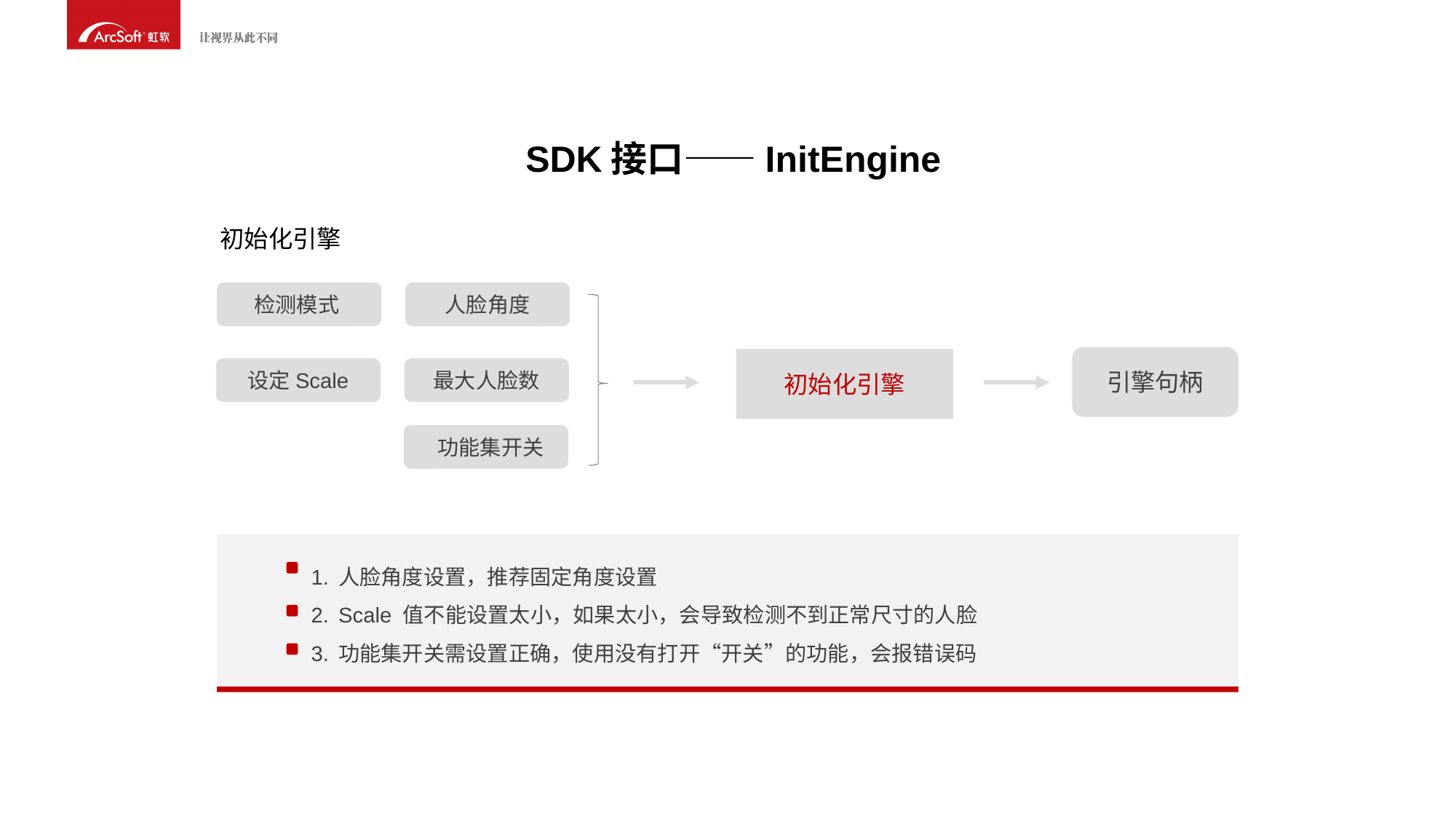

SDK接口——InitEngine
初始化引擎
人脸角度
检测模式

引擎句柄
初始化引擎
最大人脸数
设定Scale
 功能集开关

人脸角度设置，推荐固定角度设置
Scale 值不能设置太小，如果太小，会导致检测不到正常尺寸的人脸
功能集开关需设置正确，使用没有打开“开关”的功能，会报错误码